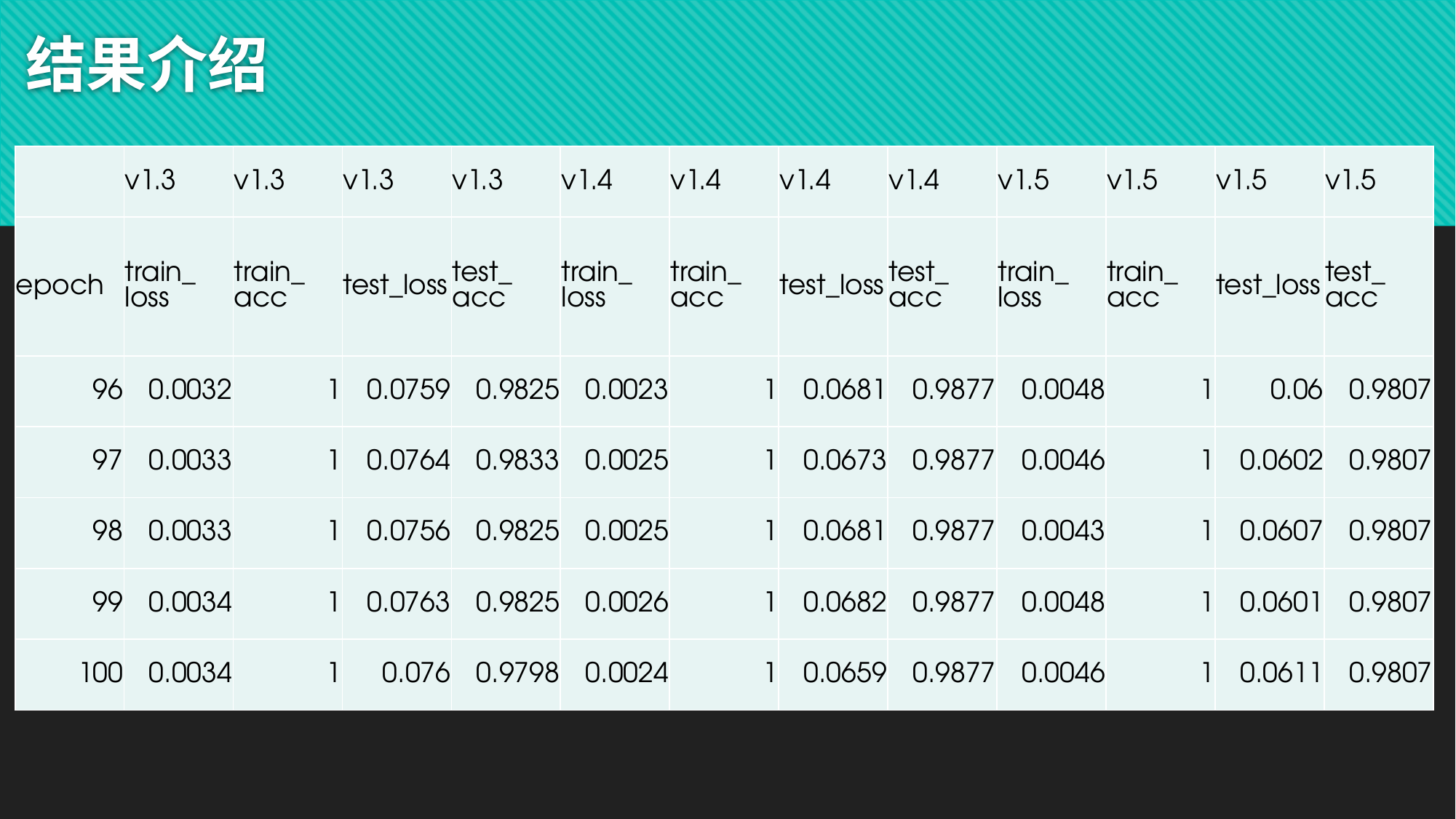

# 结果介绍
|  | v1.3 | v1.3 | v1.3 | v1.3 | v1.4 | v1.4 | v1.4 | v1.4 | v1.5 | v1.5 | v1.5 | v1.5 |
| --- | --- | --- | --- | --- | --- | --- | --- | --- | --- | --- | --- | --- |
| epoch | train\_ loss | train\_ acc | test\_loss | test\_ acc | train\_ loss | train\_ acc | test\_loss | test\_ acc | train\_ loss | train\_ acc | test\_loss | test\_ acc |
| 96 | 0.0032 | 1 | 0.0759 | 0.9825 | 0.0023 | 1 | 0.0681 | 0.9877 | 0.0048 | 1 | 0.06 | 0.9807 |
| 97 | 0.0033 | 1 | 0.0764 | 0.9833 | 0.0025 | 1 | 0.0673 | 0.9877 | 0.0046 | 1 | 0.0602 | 0.9807 |
| 98 | 0.0033 | 1 | 0.0756 | 0.9825 | 0.0025 | 1 | 0.0681 | 0.9877 | 0.0043 | 1 | 0.0607 | 0.9807 |
| 99 | 0.0034 | 1 | 0.0763 | 0.9825 | 0.0026 | 1 | 0.0682 | 0.9877 | 0.0048 | 1 | 0.0601 | 0.9807 |
| 100 | 0.0034 | 1 | 0.076 | 0.9798 | 0.0024 | 1 | 0.0659 | 0.9877 | 0.0046 | 1 | 0.0611 | 0.9807 |